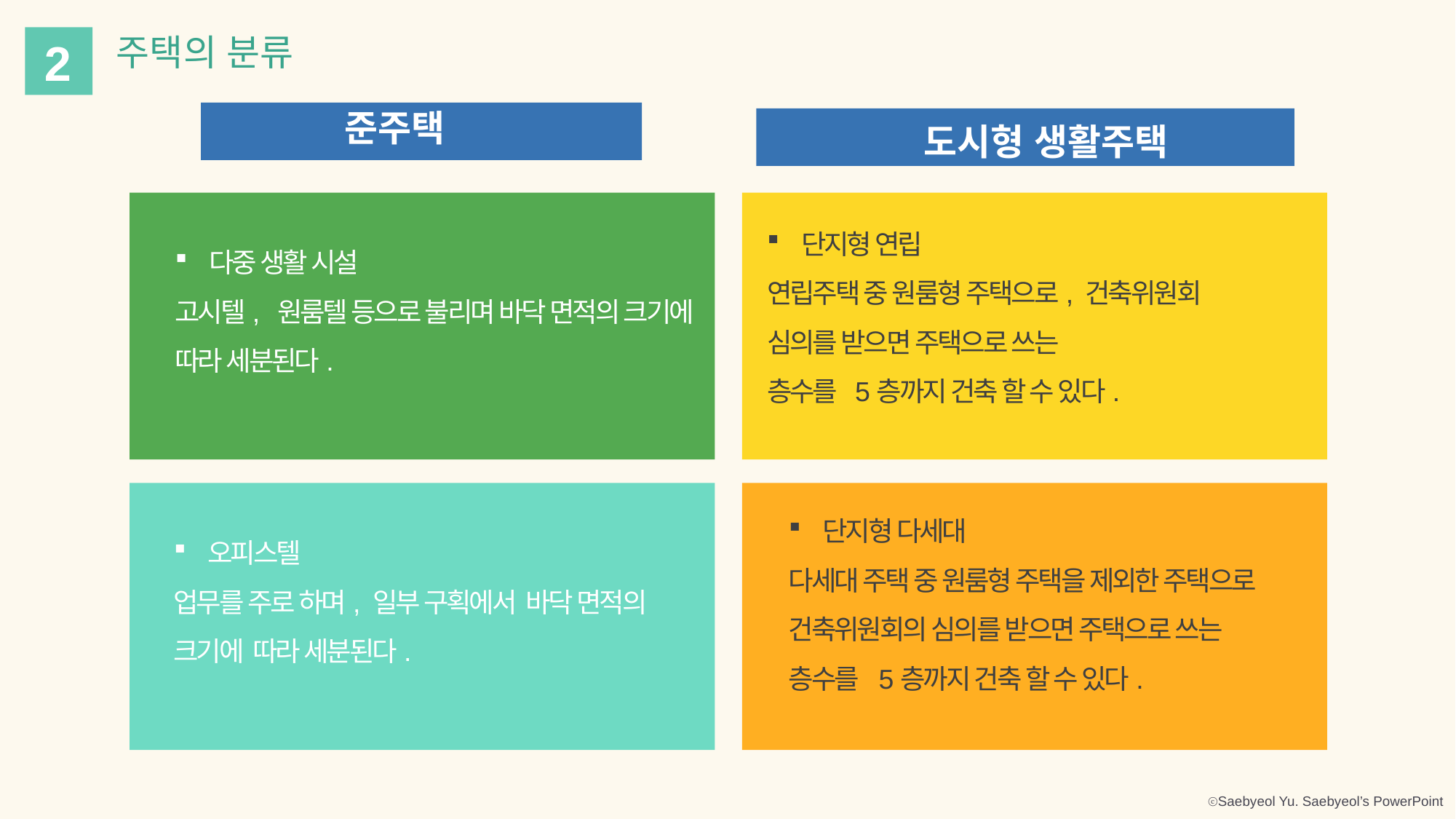

주택의 분류

2
준주택

도시형 생활주택

단지형 연립
연립주택 중 원룸형 주택으로, 건축위원회
심의를 받으면 주택으로 쓰는
층수를  5층까지 건축 할 수 있다.

다중 생활 시설
고시텔,  원룸텔 등으로 불리며 바닥 면적의 크기에
따라 세분된다.

단지형 다세대
다세대 주택 중 원룸형 주택을 제외한 주택으로
건축위원회의 심의를 받으면 주택으로 쓰는
층수를  5층까지 건축 할 수 있다.

오피스텔
업무를 주로 하며, 일부 구획에서  바닥 면적의
크기에  따라 세분된다.